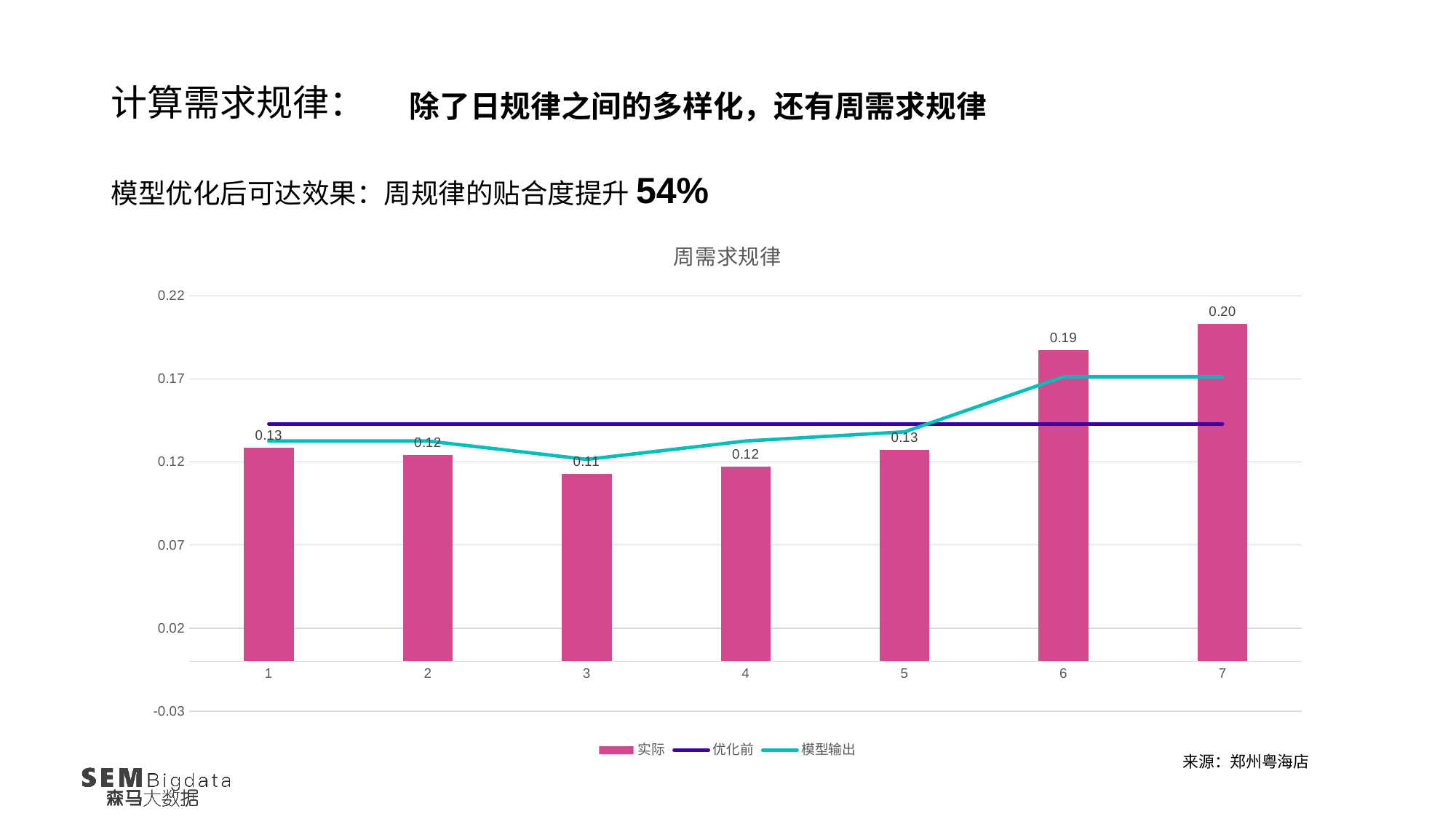

计算需求规律：
除了日规律之间的多样化，还有周需求规律
模型优化后可达效果：周规律的贴合度提升54%

### Chart: 周需求规律

| Category | 实际 | 优化前 | 模型输出 |
|---|---|---|---|
来源：郑州粤海店